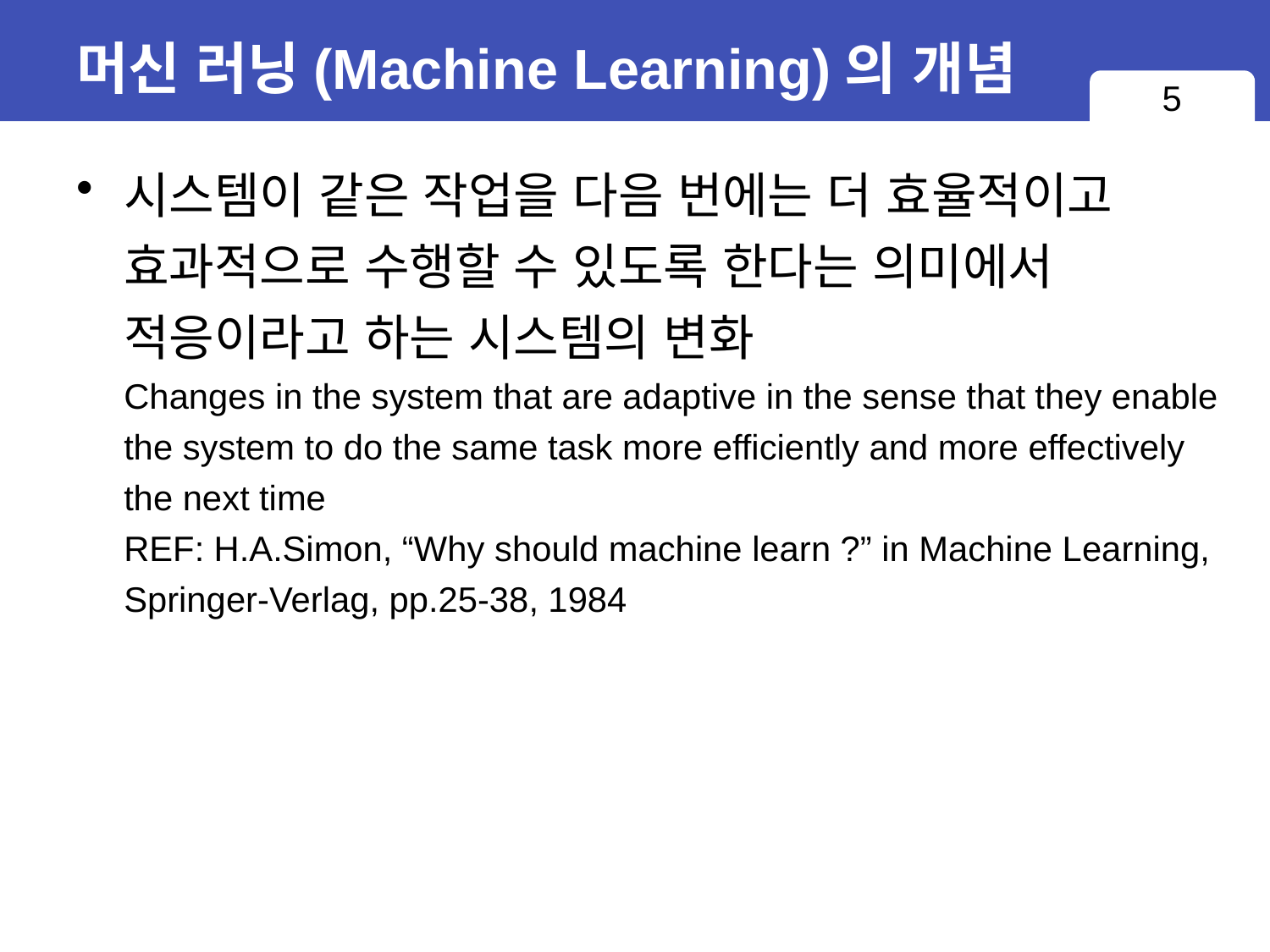

# 머신 러닝(Machine Learning)의 개념
5
시스템이 같은 작업을 다음 번에는 더 효율적이고 효과적으로 수행할 수 있도록 한다는 의미에서
적응이라고 하는 시스템의 변화
Changes in the system that are adaptive in the sense that they enable the system to do the same task more efficiently and more effectively the next time
REF: H.A.Simon, “Why should machine learn ?” in Machine Learning, Springer-Verlag, pp.25-38, 1984